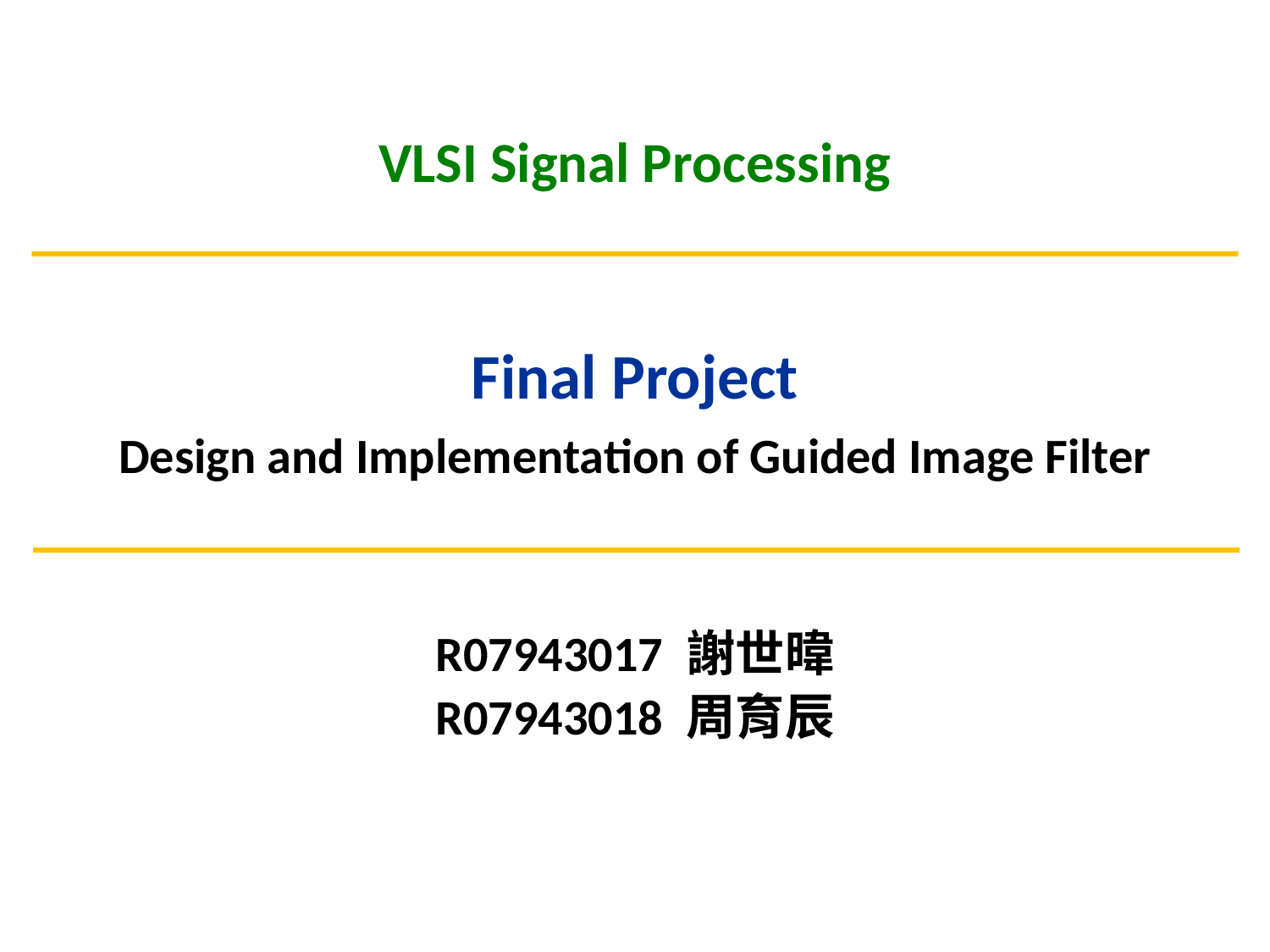

VLSI Signal Processing
# Final Project Design and Implementation of Guided Image Filter
R07943017 謝世暐
R07943018 周育辰